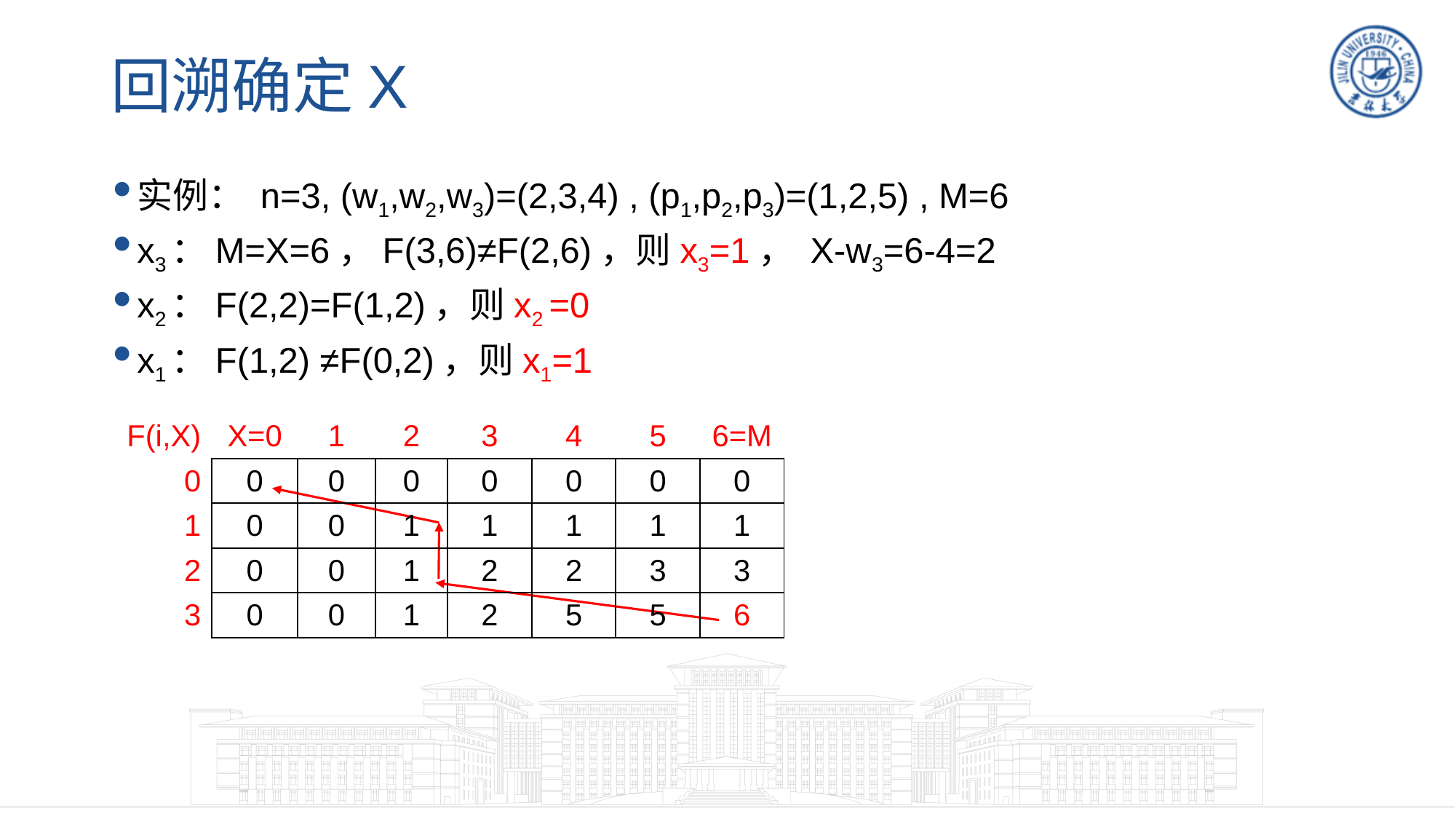

# 回溯确定X
实例： n=3, (w1,w2,w3)=(2,3,4) , (p1,p2,p3)=(1,2,5) , M=6
x3：M=X=6，F(3,6)≠F(2,6)，则x3=1， X-w3=6-4=2
x2：F(2,2)=F(1,2)，则x2 =0
x1：F(1,2) ≠F(0,2)，则x1=1
| F(i,X) | X=0 | 1 | 2 | 3 | 4 | 5 | 6=M |
| --- | --- | --- | --- | --- | --- | --- | --- |
| 0 | 0 | 0 | 0 | 0 | 0 | 0 | 0 |
| 1 | 0 | 0 | 1 | 1 | 1 | 1 | 1 |
| 2 | 0 | 0 | 1 | 2 | 2 | 3 | 3 |
| 3 | 0 | 0 | 1 | 2 | 5 | 5 | 6 |
42